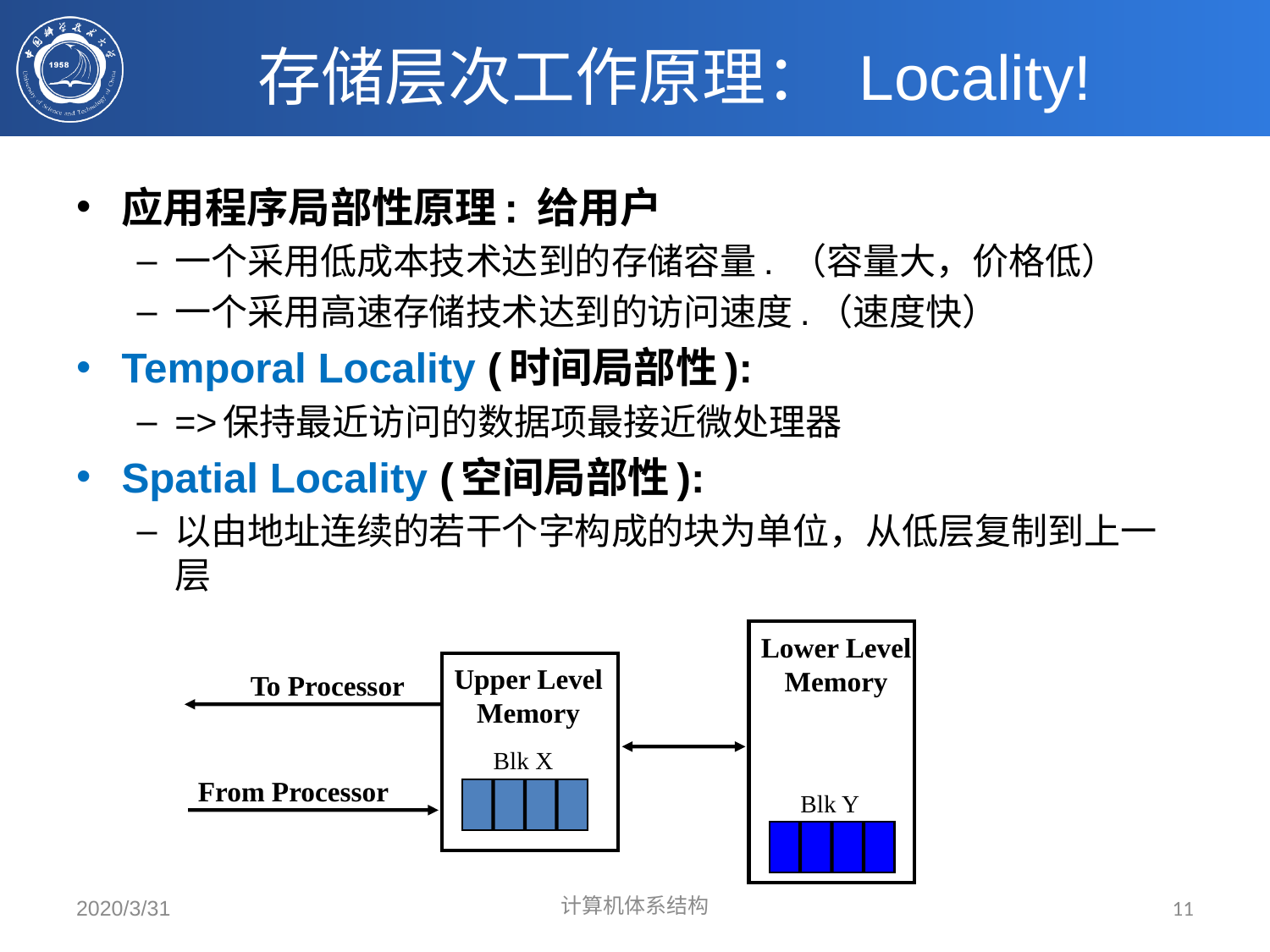

# 存储层次工作原理： Locality!
应用程序局部性原理: 给用户
一个采用低成本技术达到的存储容量. （容量大，价格低）
一个采用高速存储技术达到的访问速度.（速度快）
Temporal Locality (时间局部性):
=>保持最近访问的数据项最接近微处理器
Spatial Locality (空间局部性):
以由地址连续的若干个字构成的块为单位，从低层复制到上一层

Lower Level
Memory

Upper Level
Memory
To Processor

Blk X

From Processor

Blk Y

2020/3/31
计算机体系结构
11